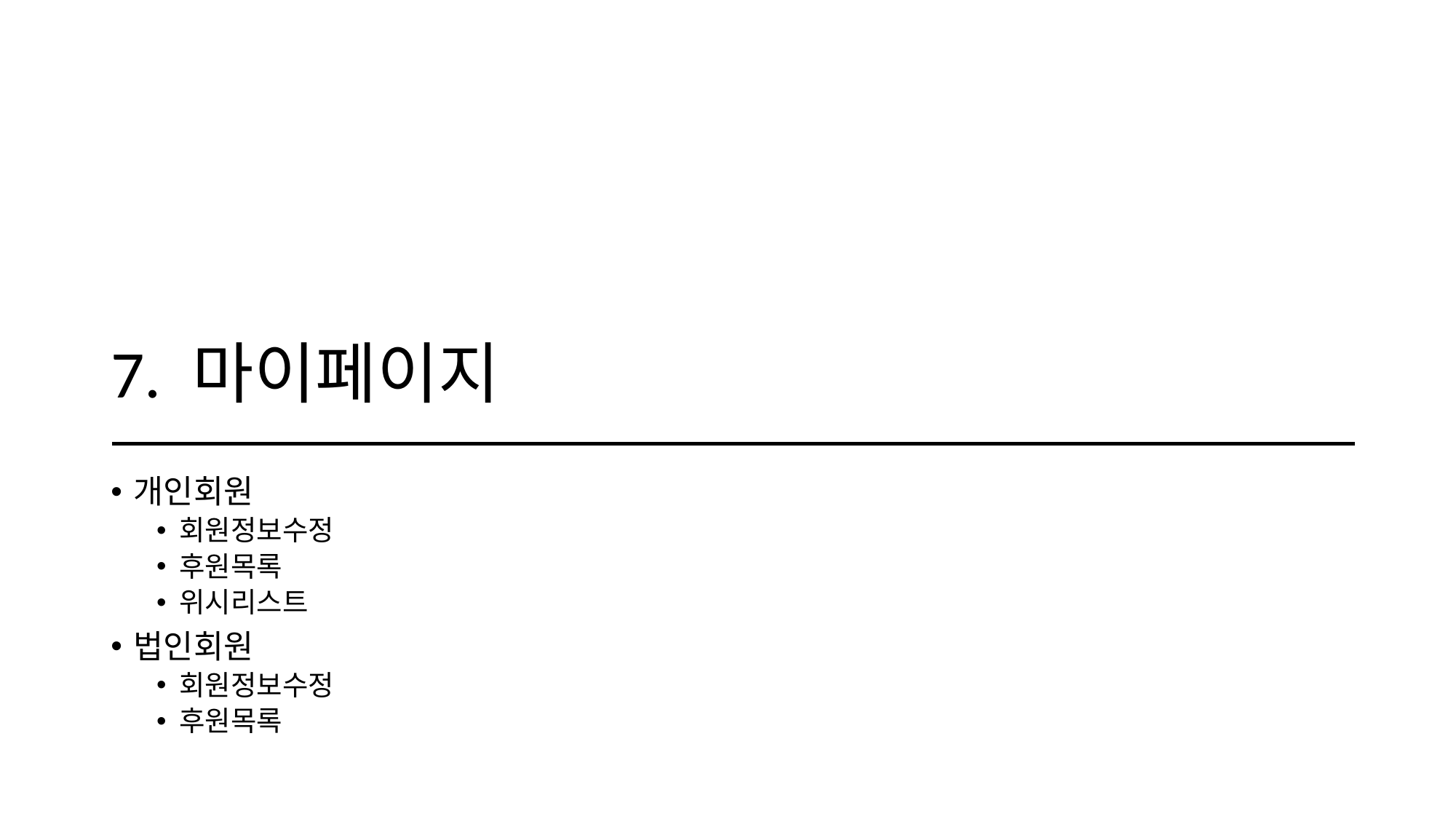

# 7. 마이페이지
개인회원
회원정보수정
후원목록
위시리스트
법인회원
회원정보수정
후원목록